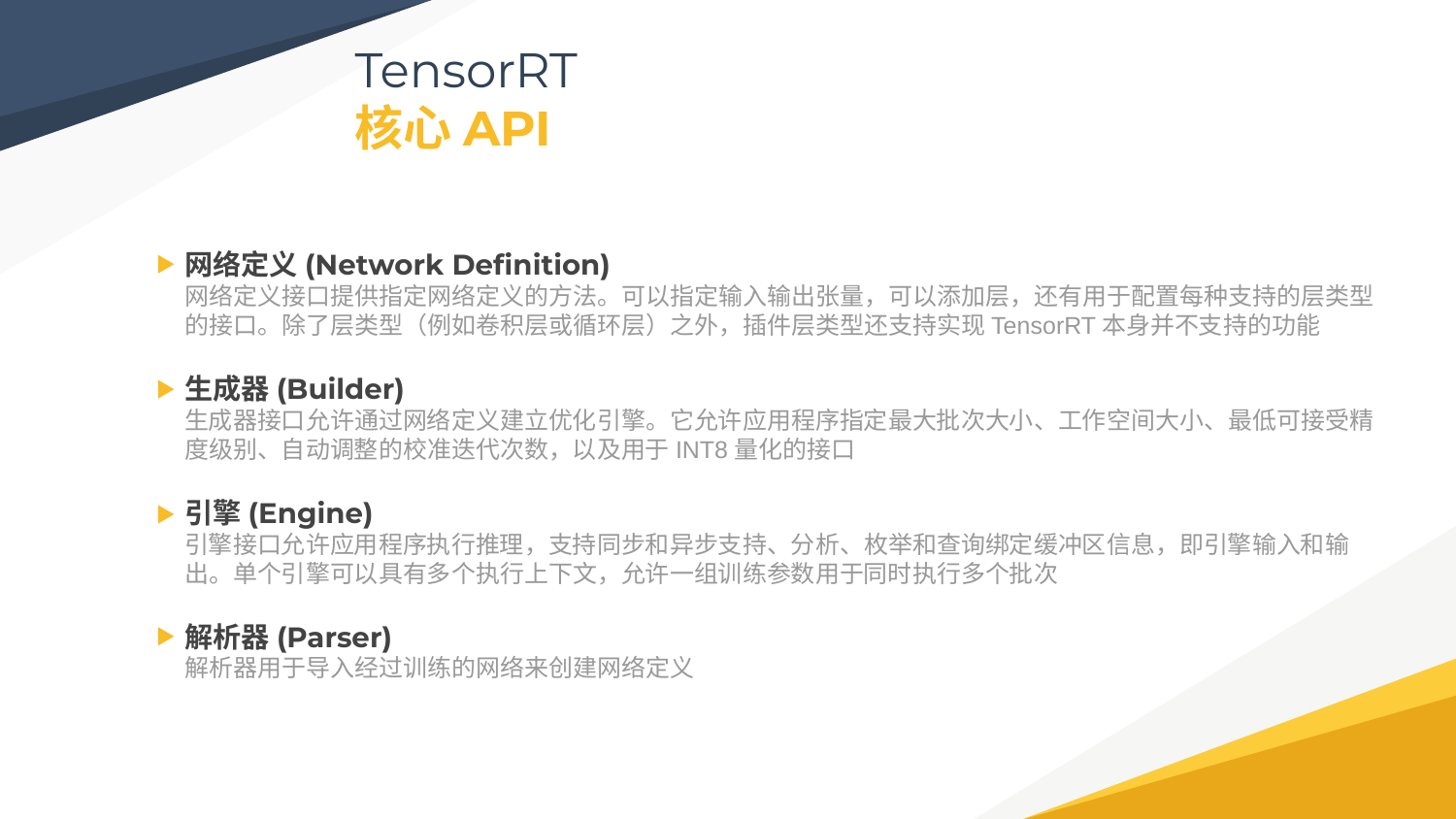

TensorRT
核心API
网络定义(Network Definition)
网络定义接口提供指定网络定义的方法。可以指定输入输出张量，可以添加层，还有用于配置每种支持的层类型的接口。除了层类型（例如卷积层或循环层）之外，插件层类型还支持实现TensorRT本身并不支持的功能

生成器(Builder)
生成器接口允许通过网络定义建立优化引擎。它允许应用程序指定最大批次大小、工作空间大小、最低可接受精度级别、自动调整的校准迭代次数，以及用于INT8量化的接口

引擎(Engine)
引擎接口允许应用程序执行推理，支持同步和异步支持、分析、枚举和查询绑定缓冲区信息，即引擎输入和输出。单个引擎可以具有多个执行上下文，允许一组训练参数用于同时执行多个批次

解析器(Parser)
解析器用于导入经过训练的网络来创建网络定义